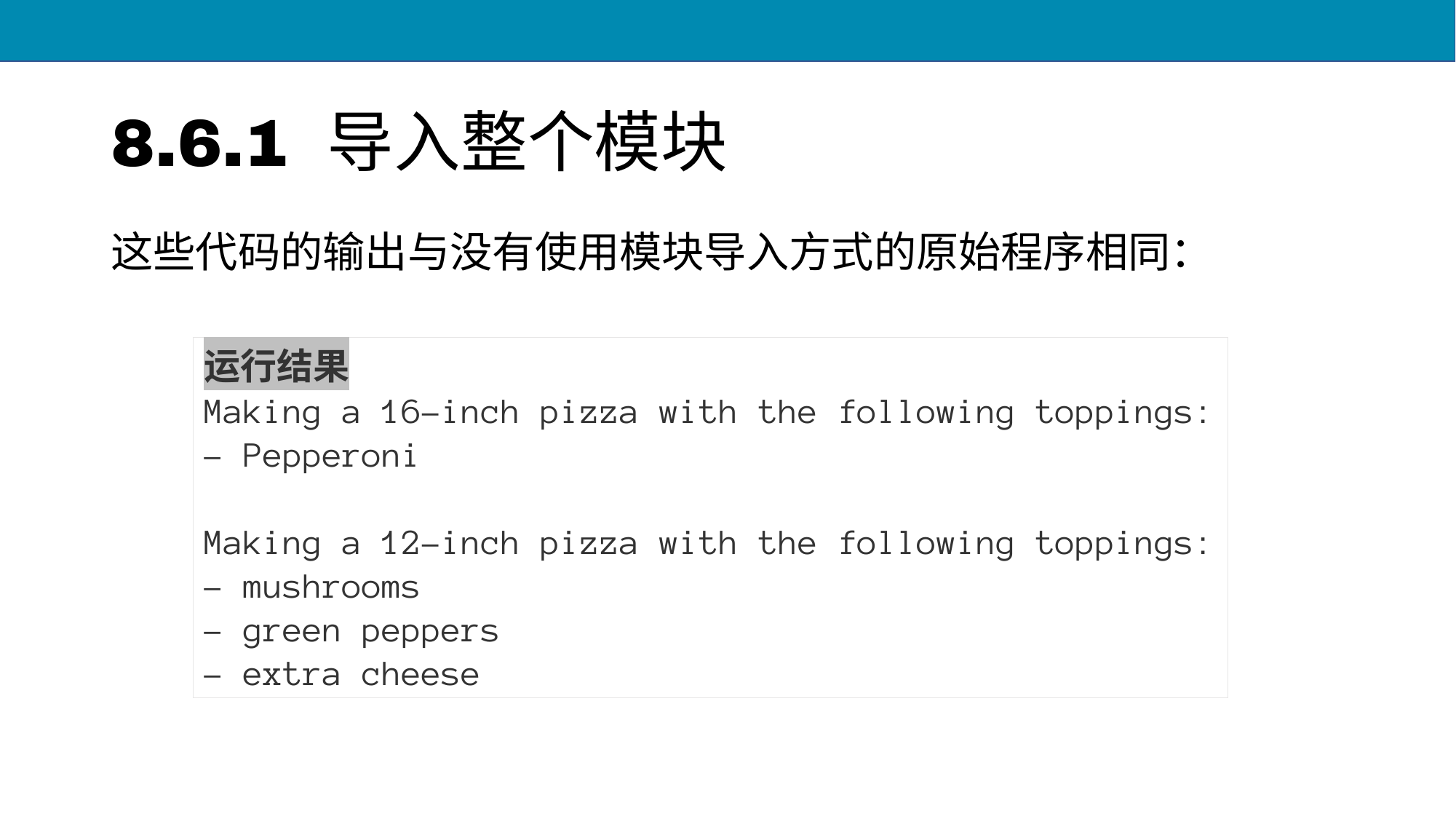

# 8.6.1 导入整个模块
这些代码的输出与没有使用模块导入方式的原始程序相同：
运行结果
Making a 16-inch pizza with the following toppings:
- Pepperoni

Making a 12-inch pizza with the following toppings:
- mushrooms
- green peppers
- extra cheese